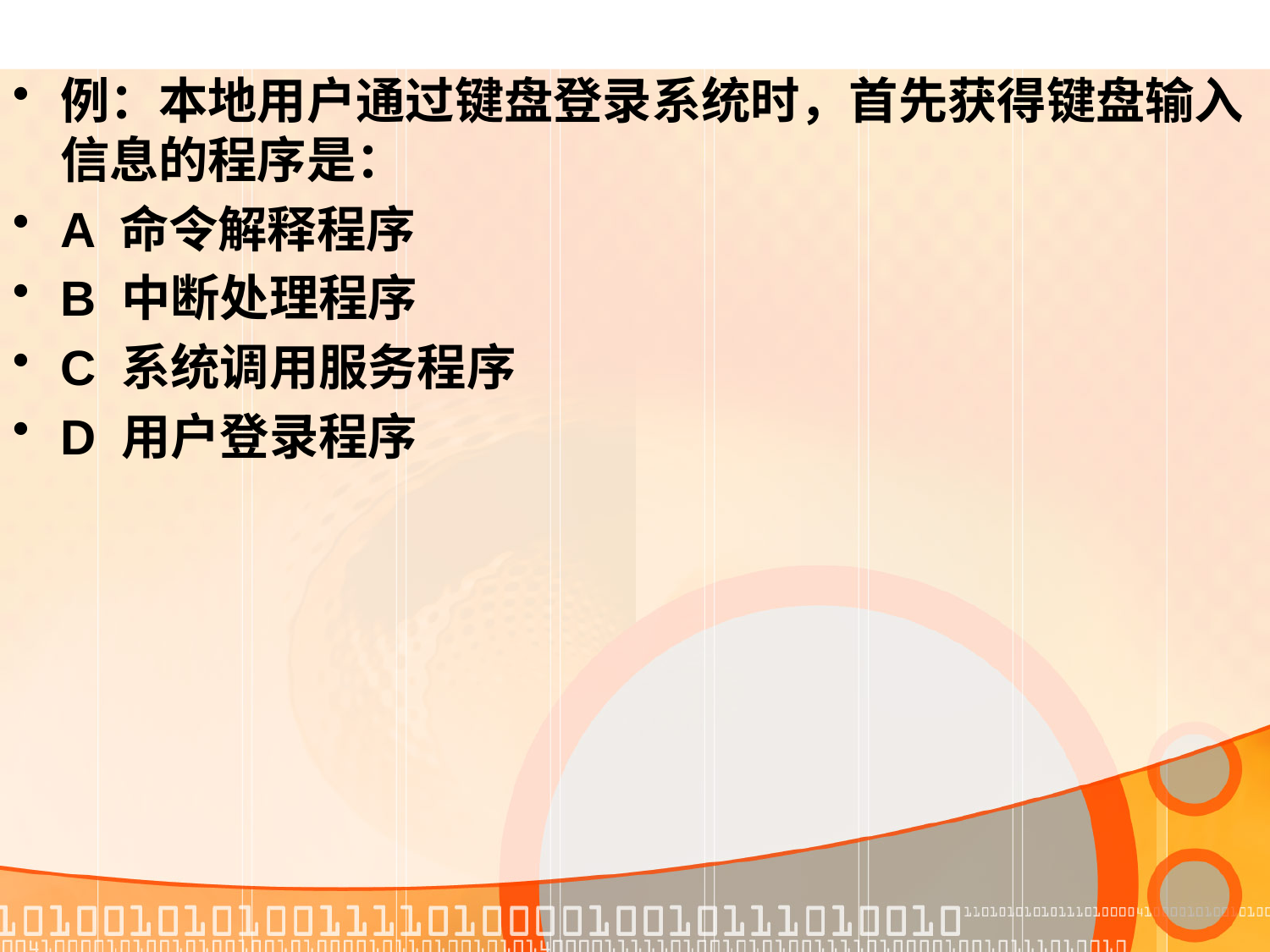

例：本地用户通过键盘登录系统时，首先获得键盘输入信息的程序是：
A 命令解释程序
B 中断处理程序
C 系统调用服务程序
D 用户登录程序